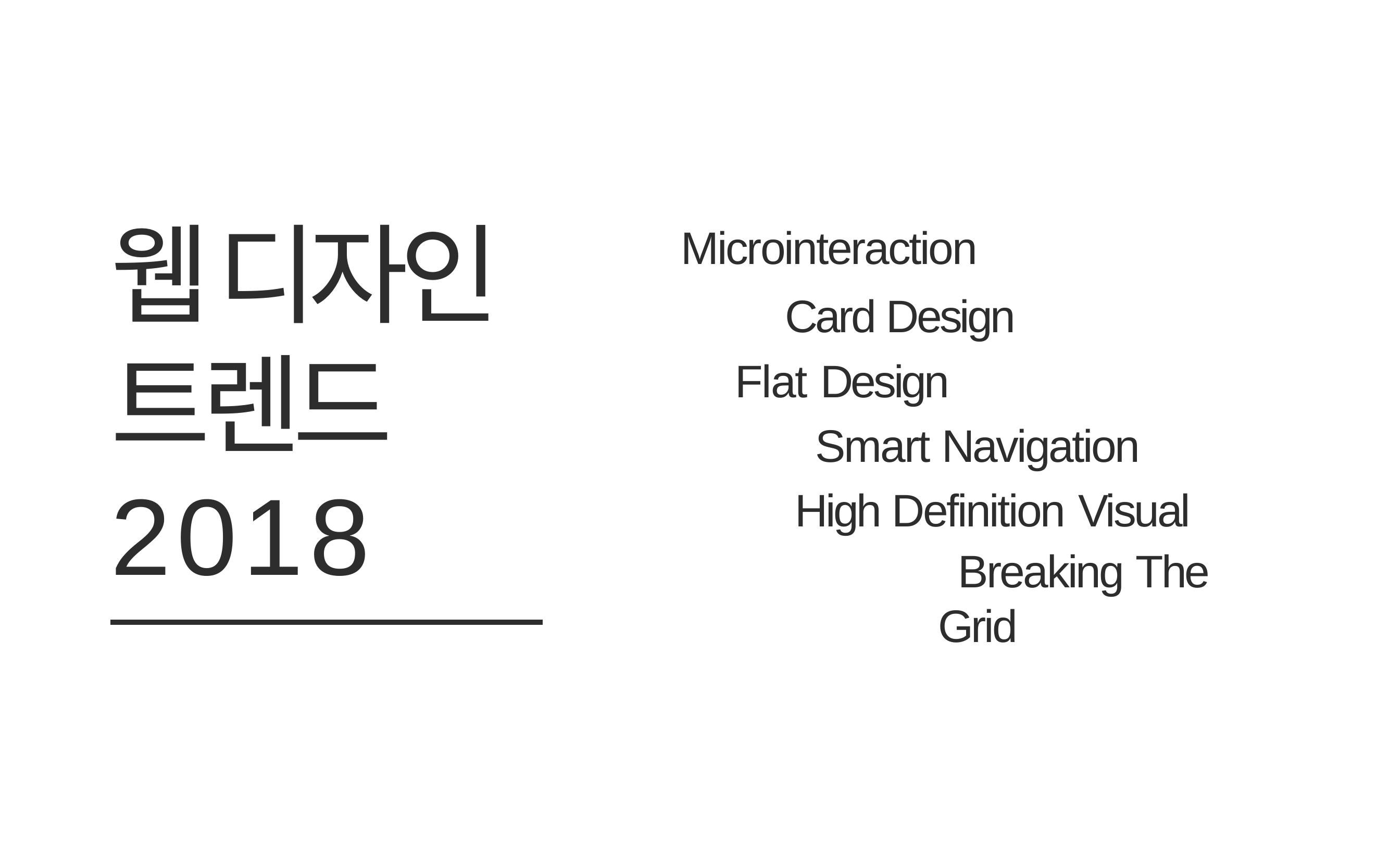

# 웹 디자인  트렌드  2018
Microinteraction
Card Design  Flat Design
Smart Navigation  High Definition Visual
Breaking The Grid